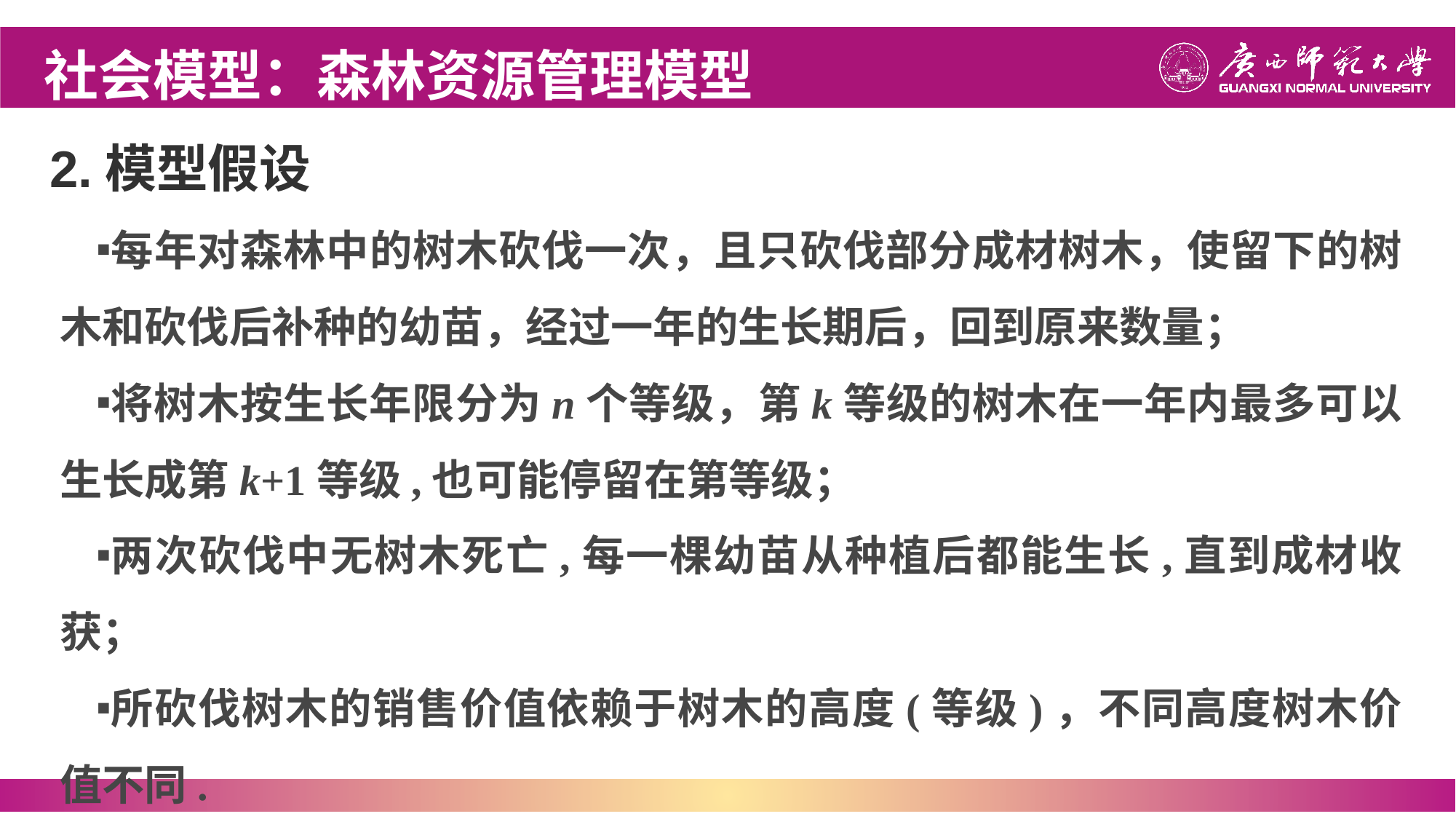

社会模型：森林资源管理模型
# 2.模型假设
每年对森林中的树木砍伐一次，且只砍伐部分成材树木，使留下的树木和砍伐后补种的幼苗，经过一年的生长期后，回到原来数量；
将树木按生长年限分为n个等级，第k等级的树木在一年内最多可以生长成第k+1等级,也可能停留在第等级；
两次砍伐中无树木死亡,每一棵幼苗从种植后都能生长,直到成材收获；
所砍伐树木的销售价值依赖于树木的高度(等级)，不同高度树木价值不同.